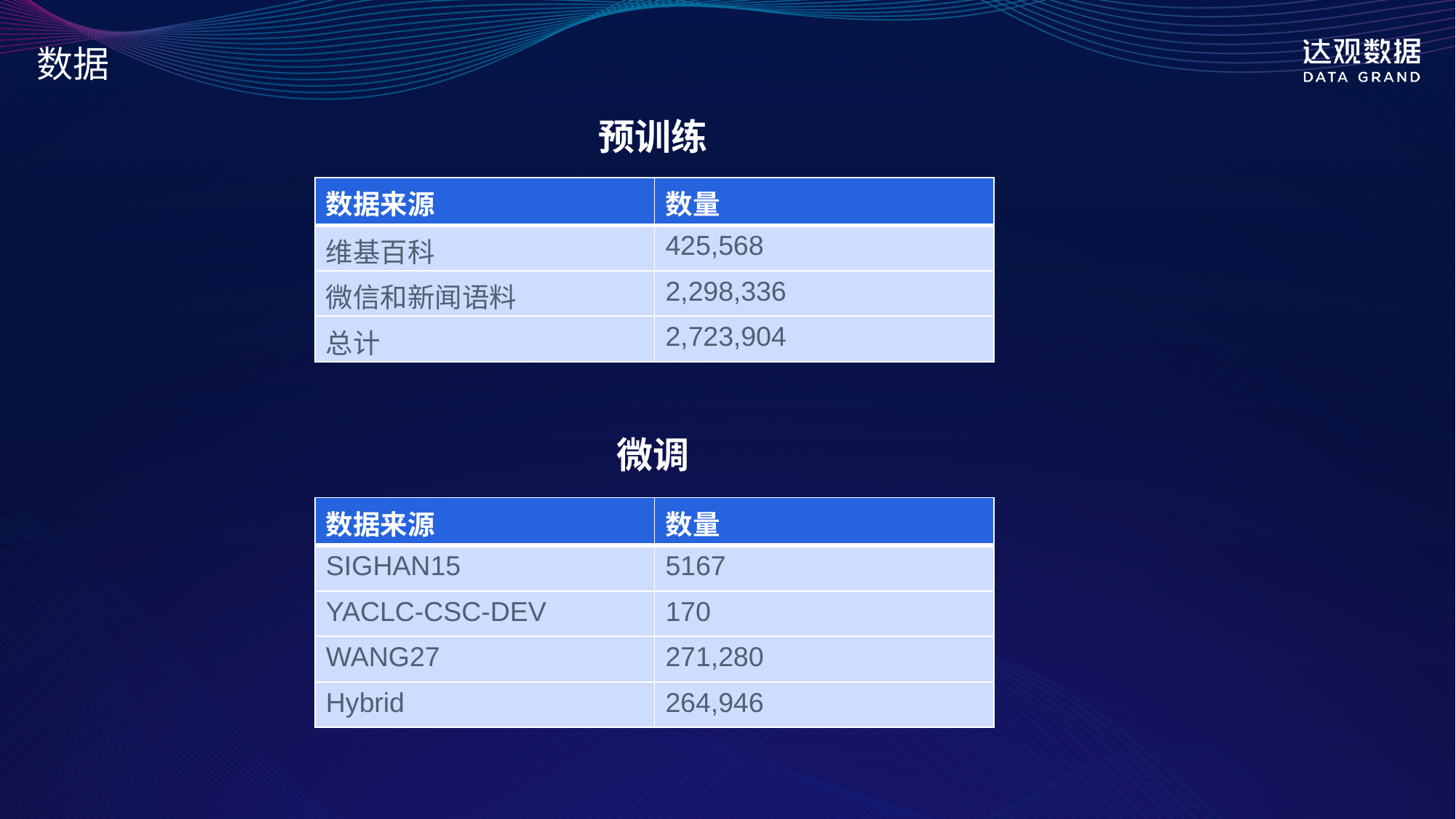

数据
预训练

| 数据来源 | 数量 |
| --- | --- |
| 维基百科 | 425,568 |
| 微信和新闻语料 | 2,298,336 |
| 总计 | 2,723,904 |
微调

| 数据来源 | 数量 |
| --- | --- |
| SIGHAN15 | 5167 |
| YACLC-CSC-DEV | 170 |
| WANG27 | 271,280 |
| Hybrid | 264,946 |